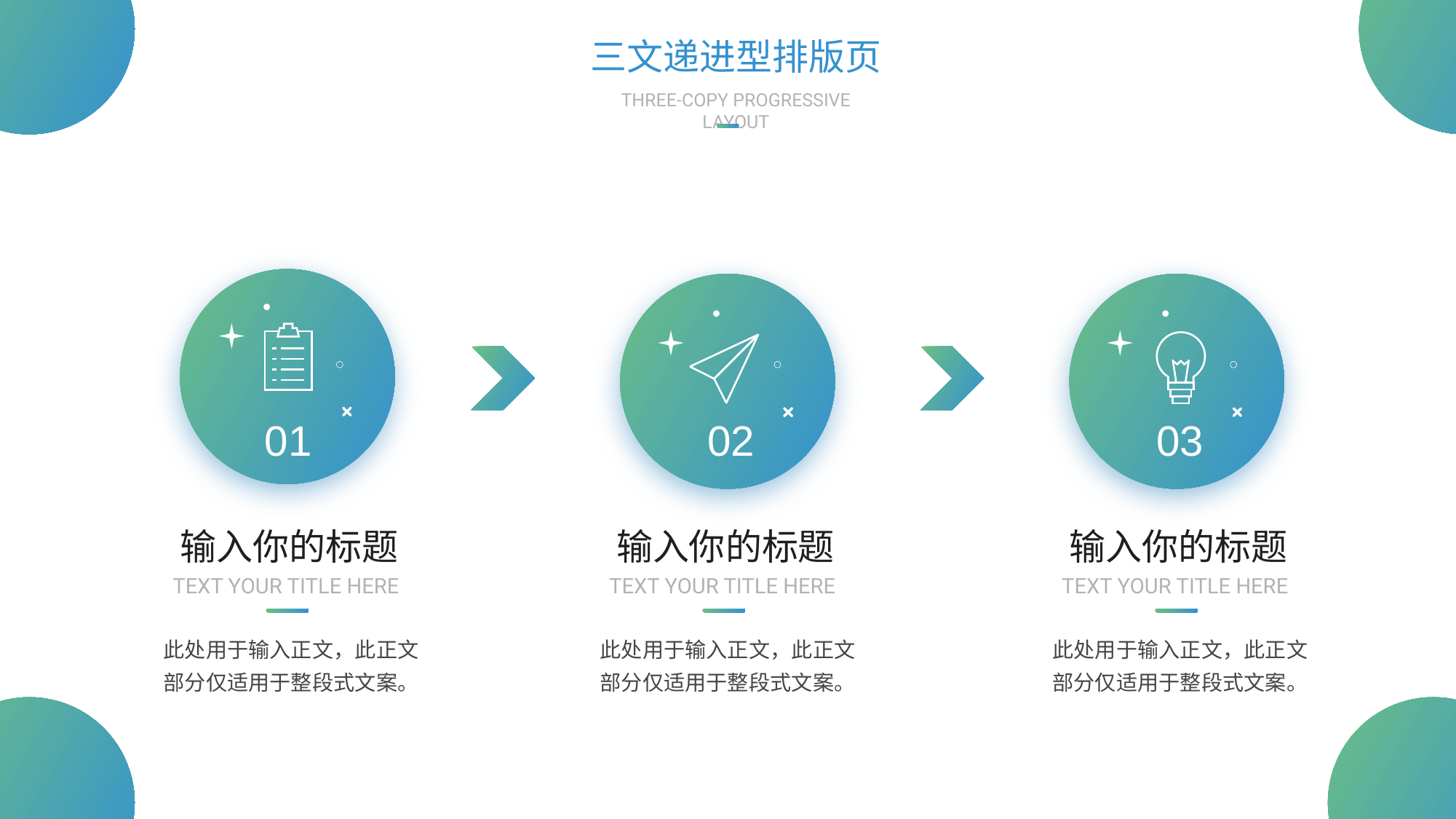

三文递进型排版页
THREE-COPY PROGRESSIVE LAYOUT

01

02

03

输入你的标题
TEXT YOUR TITLE HERE

此处用于输入正文，此正文 部分仅适用于整段式文案。
输入你的标题
TEXT YOUR TITLE HERE

此处用于输入正文，此正文 部分仅适用于整段式文案。
输入你的标题
TEXT YOUR TITLE HERE

此处用于输入正文，此正文 部分仅适用于整段式文案。